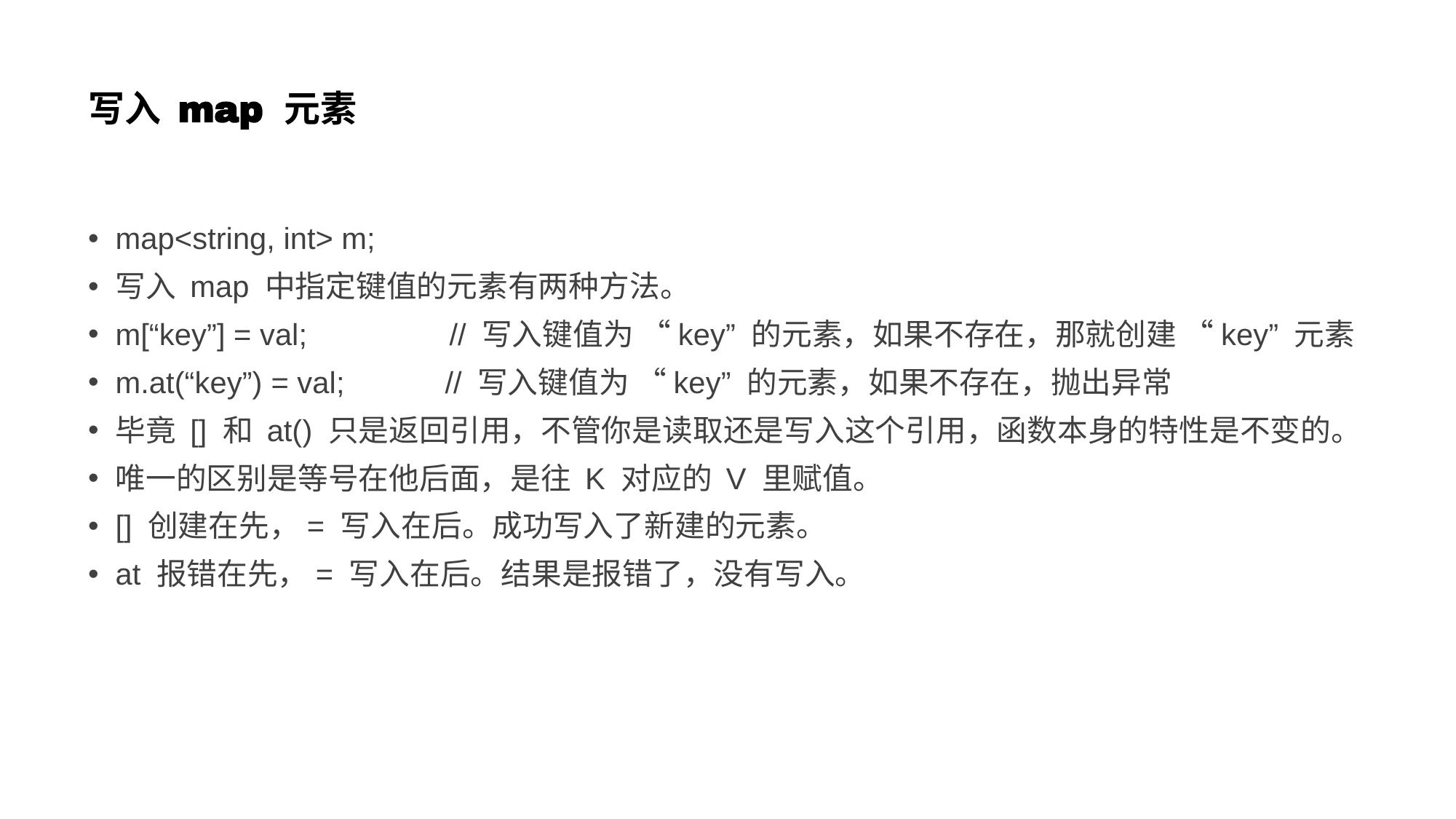

# 写入 map 元素
map<string, int> m;
写入 map 中指定键值的元素有两种方法。
m[“key”] = val;                 // 写入键值为 “key” 的元素，如果不存在，那就创建 “key” 元素
m.at(“key”) = val;            // 写入键值为 “key” 的元素，如果不存在，抛出异常
毕竟 [] 和 at() 只是返回引用，不管你是读取还是写入这个引用，函数本身的特性是不变的。
唯一的区别是等号在他后面，是往 K 对应的 V 里赋值。
[] 创建在先，= 写入在后。成功写入了新建的元素。
at 报错在先，= 写入在后。结果是报错了，没有写入。